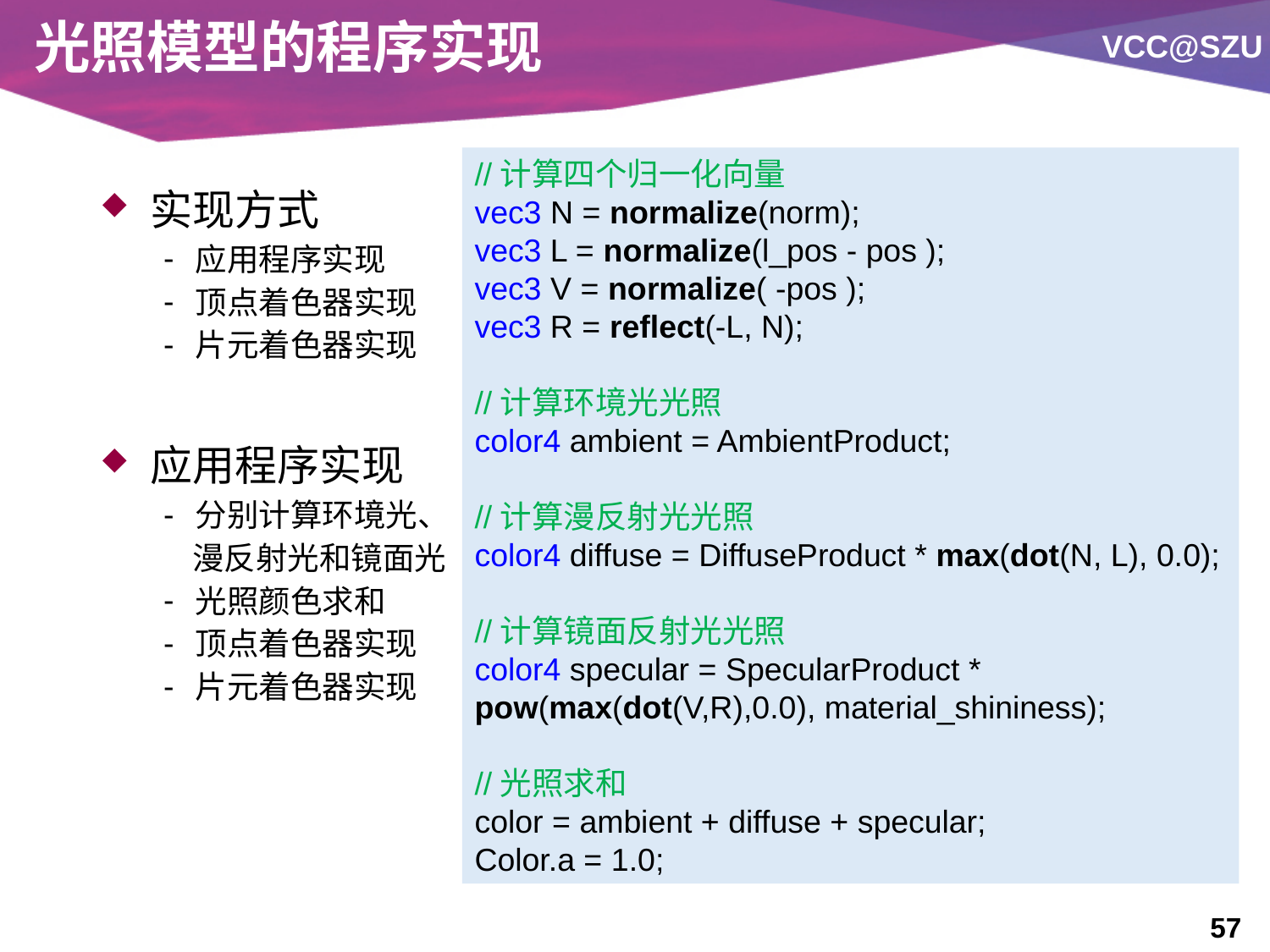

# 光照模型的程序实现
//计算四个归一化向量
vec3 N = normalize(norm);
vec3 L = normalize(l_pos - pos );
vec3 V = normalize( -pos );
vec3 R = reflect(-L, N);

//计算环境光光照
color4 ambient = AmbientProduct;

//计算漫反射光光照
color4 diffuse = DiffuseProduct * max(dot(N, L), 0.0);

//计算镜面反射光光照
color4 specular = SpecularProduct * pow(max(dot(V,R),0.0), material_shininess);

//光照求和
color = ambient + diffuse + specular;
Color.a = 1.0;
实现方式
应用程序实现
顶点着色器实现
片元着色器实现

应用程序实现
分别计算环境光、
   漫反射光和镜面光
光照颜色求和
顶点着色器实现
片元着色器实现

57